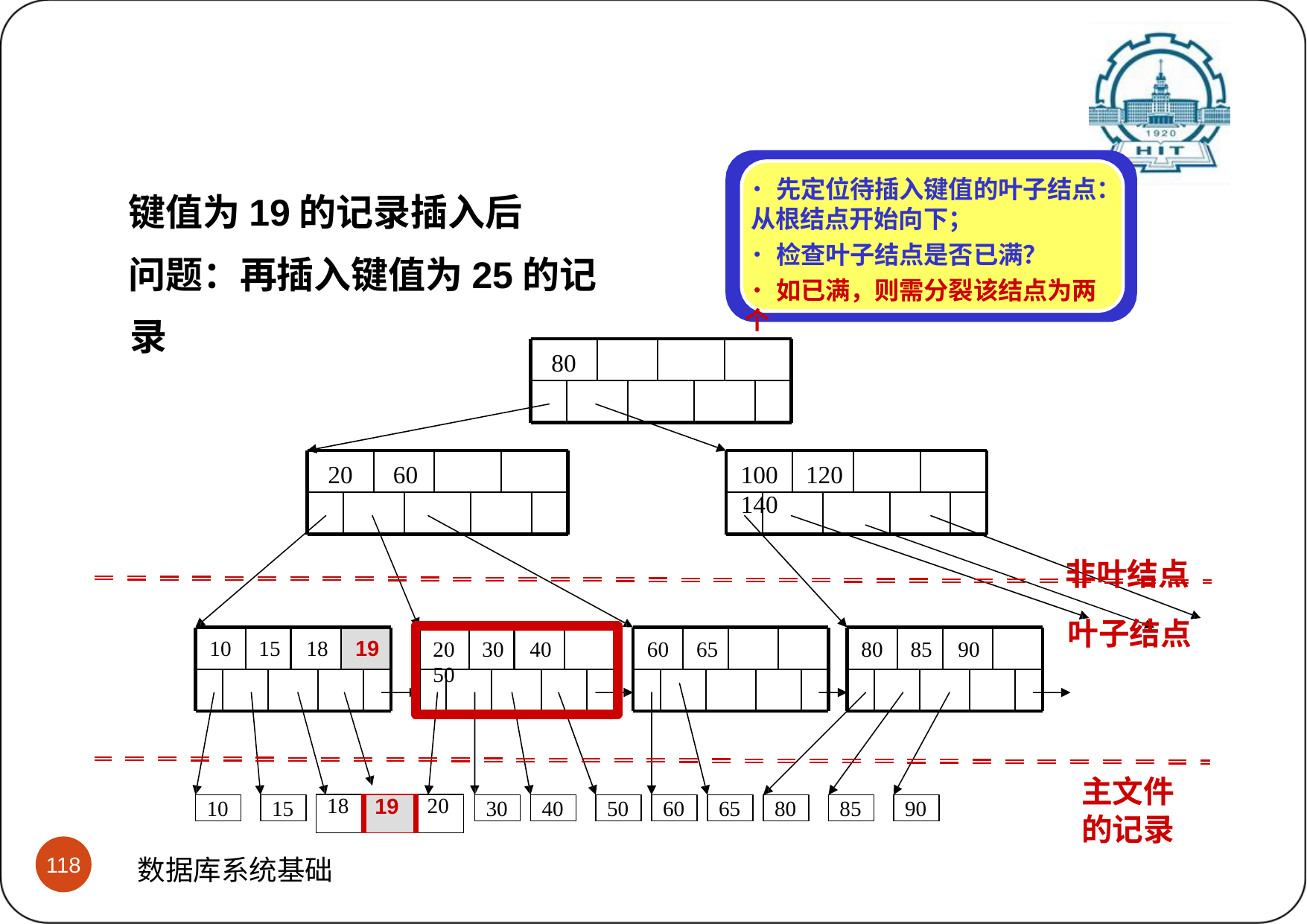

# B+树之分裂与合并过程再示例 (3)复杂插入

键值为19的记录插入后
问题：再插入键值为25的记录
•先定位待插入键值的叶子结点： 从根结点开始向下；
•检查叶子结点是否已满？
•如已满，则需分裂该结点为两个

80

20	60
100	120	140

非叶结点 叶子结点

10	15	18	19
20	30	40	50
60	65
80	85	90

主文件 的记录
| 18 | 19 | 20 |
| --- | --- | --- |
10
15
30
40
50
60
65
80
85
90